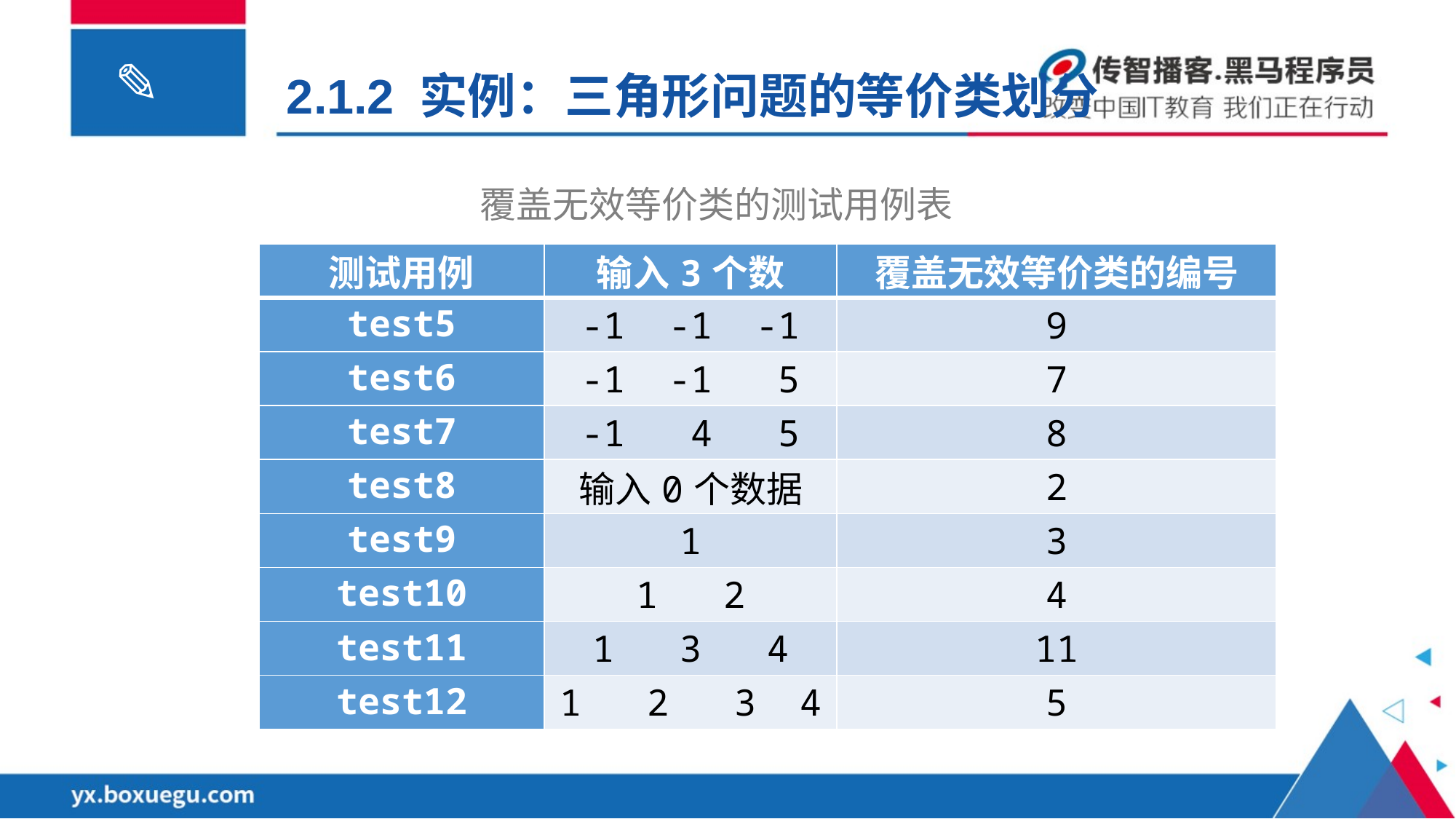

2.1.2 实例：三角形问题的等价类划分
覆盖无效等价类的测试用例表
| 测试用例 | 输入3个数 | 覆盖无效等价类的编号 |
| --- | --- | --- |
| test5 | -1 -1 -1 | 9 |
| test6 | -1 -1 5 | 7 |
| test7 | -1 4 5 | 8 |
| test8 | 输入0个数据 | 2 |
| test9 | 1 | 3 |
| test10 | 1 2 | 4 |
| test11 | 1 3 4 | 11 |
| test12 | 1 2 3 4 | 5 |